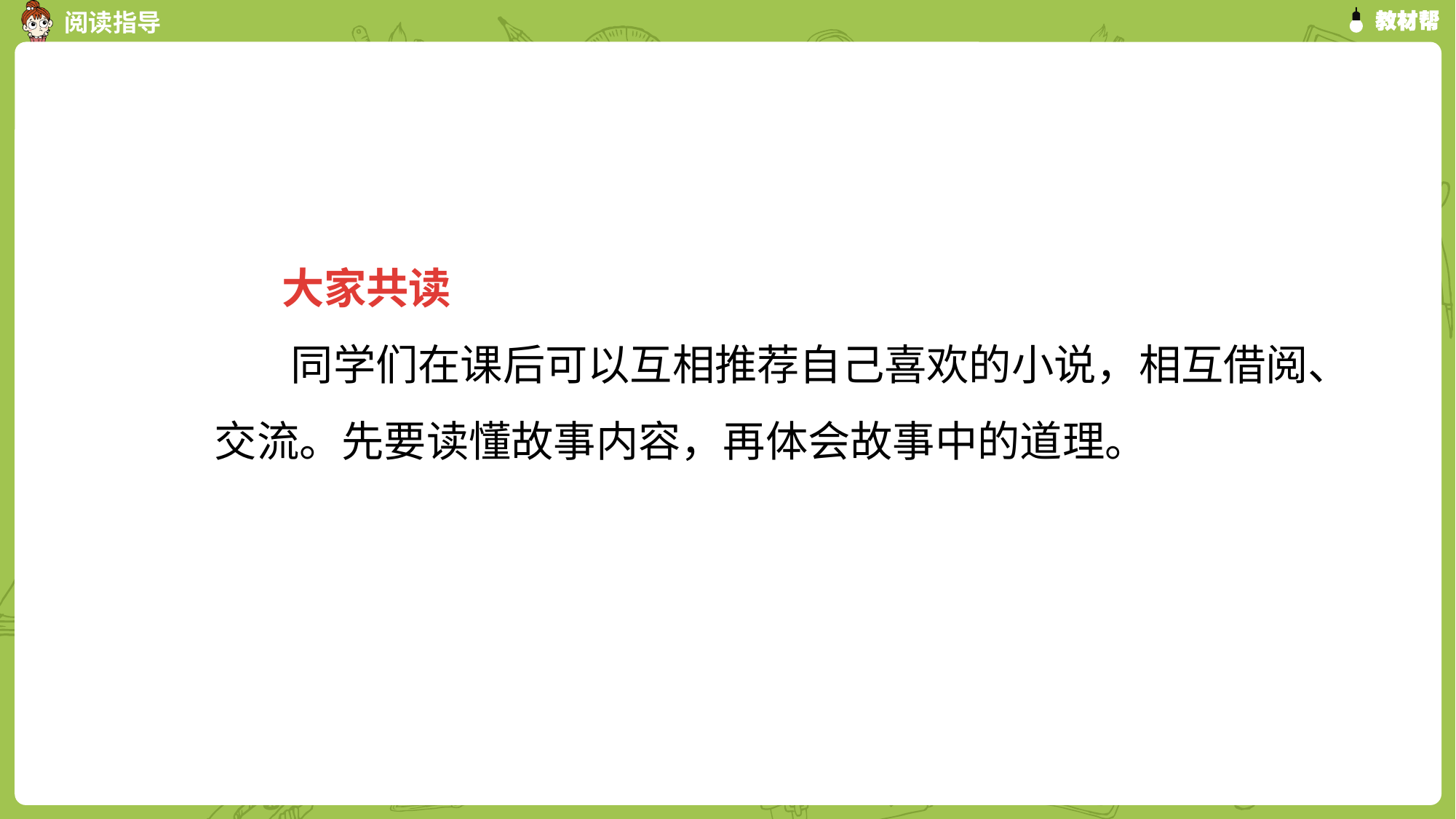

大家共读
       同学们在课后可以互相推荐自己喜欢的小说，相互借阅、交流。先要读懂故事内容，再体会故事中的道理。